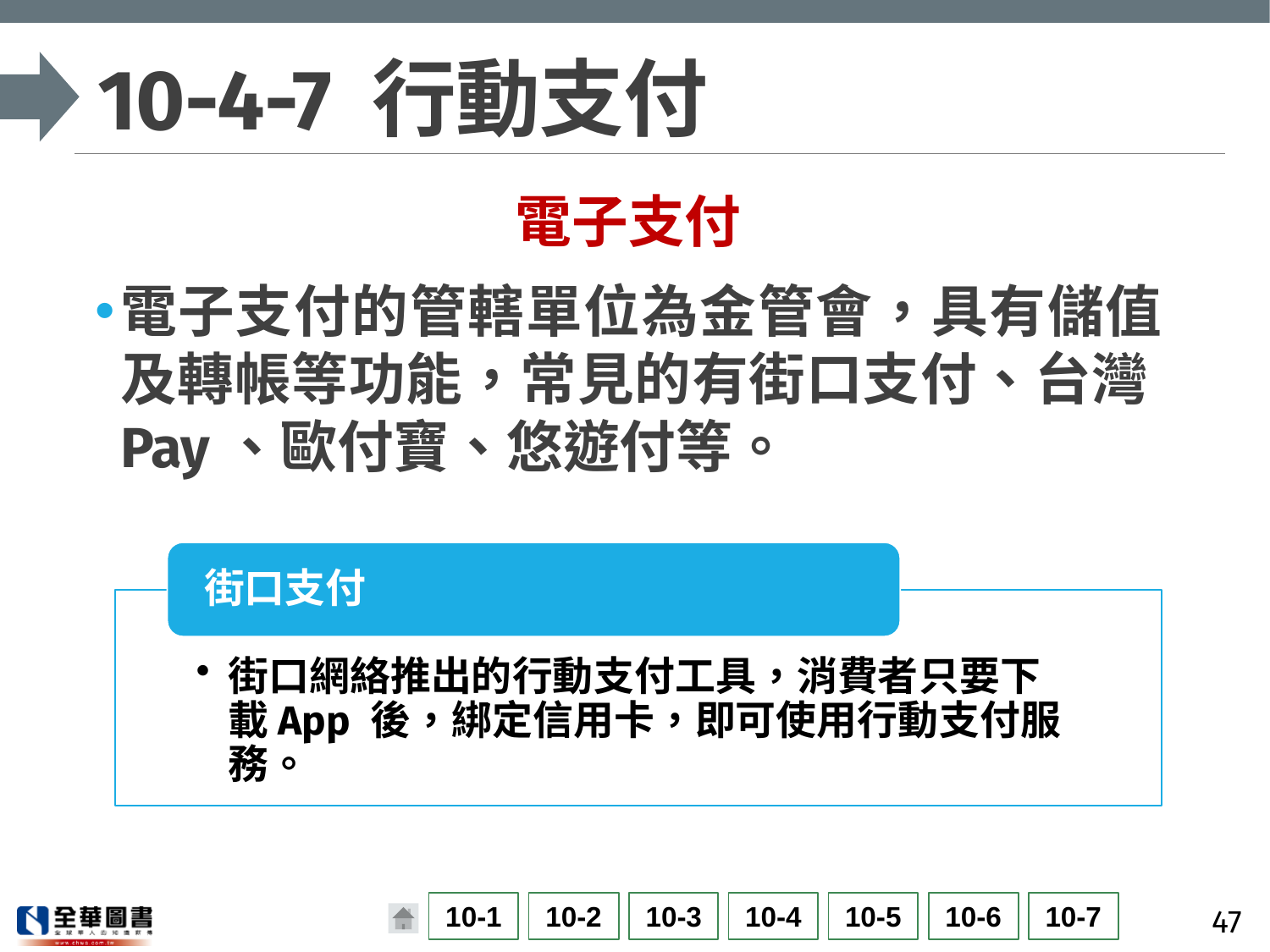

# 10-4-7 行動支付
電子支付
電子支付的管轄單位為金管會，具有儲值及轉帳等功能，常見的有街口支付、台灣Pay、歐付寶、悠遊付等。
街口網絡推出的行動支付工具，消費者只要下載App 後，綁定信用卡，即可使用行動支付服務。
街口支付
47